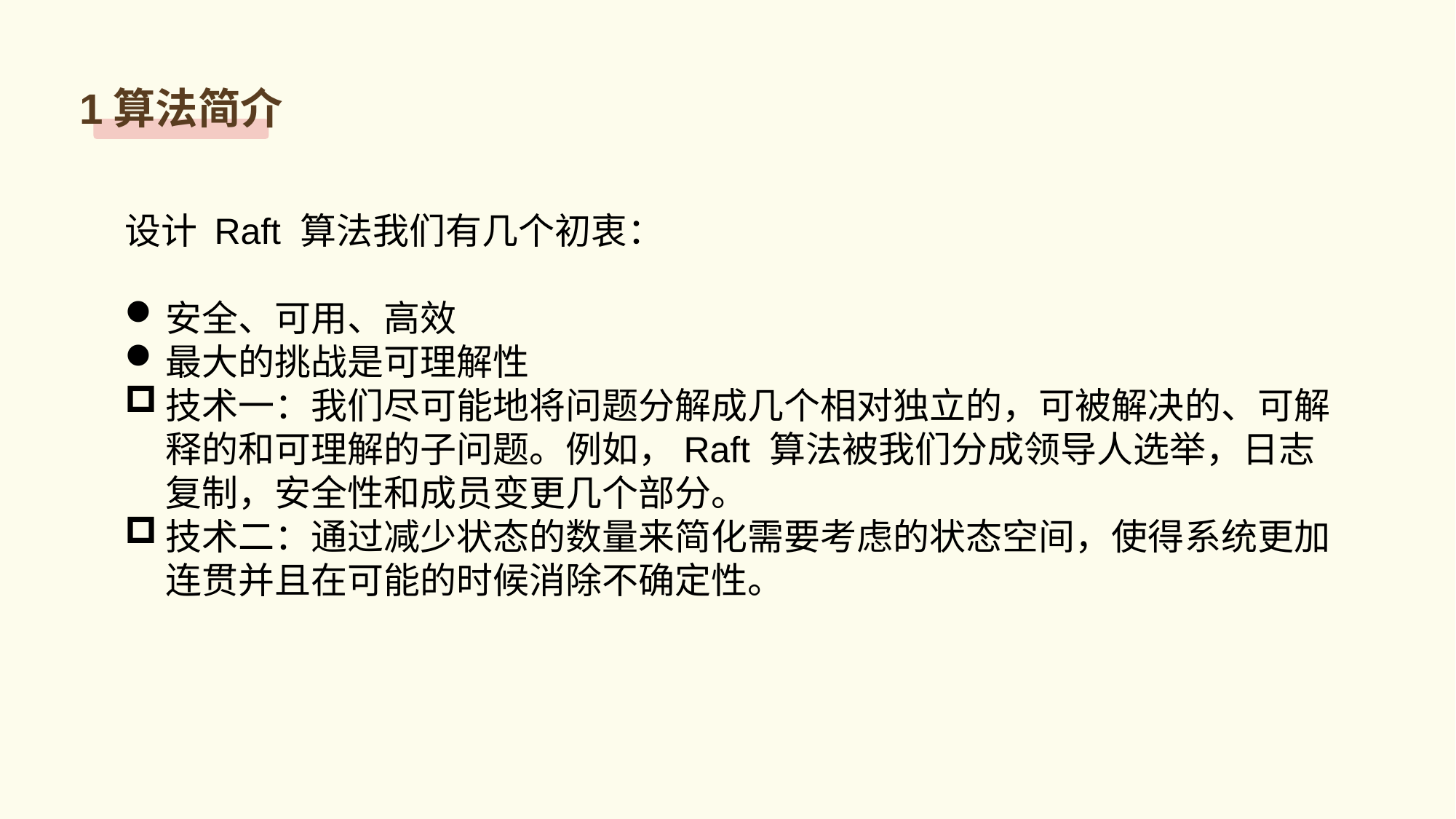

1算法简介

设计 Raft 算法我们有几个初衷：

安全、可用、高效
最大的挑战是可理解性
技术一：我们尽可能地将问题分解成几个相对独立的，可被解决的、可解释的和可理解的子问题。例如，Raft 算法被我们分成领导人选举，日志复制，安全性和成员变更几个部分。
技术二：通过减少状态的数量来简化需要考虑的状态空间，使得系统更加连贯并且在可能的时候消除不确定性。